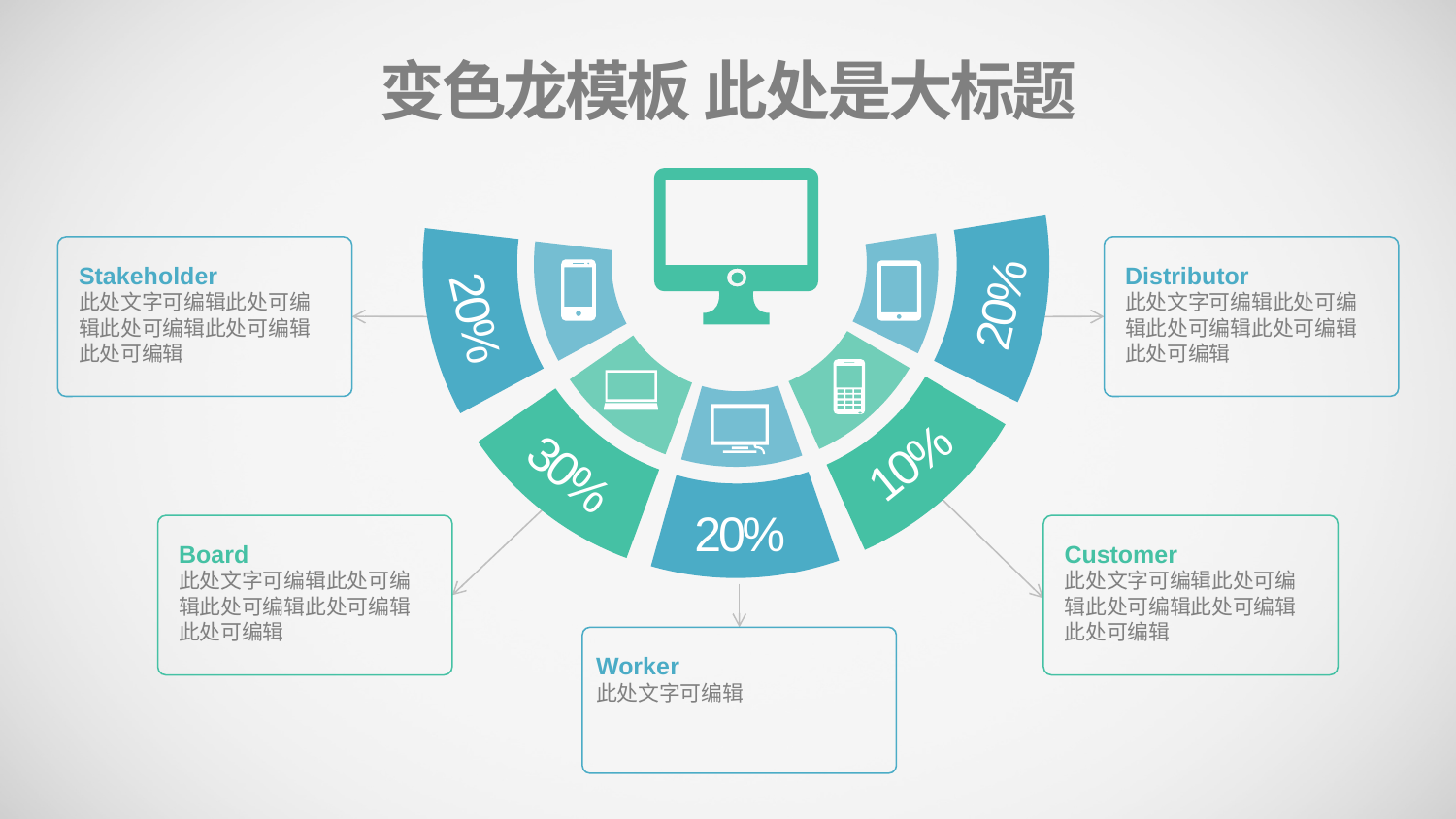

变色龙模板 此处是大标题

Stakeholder
此处文字可编辑此处可编辑此处可编辑此处可编辑此处可编辑
Distributor
此处文字可编辑此处可编辑此处可编辑此处可编辑此处可编辑

20%
20%

10%
30%

20%
Board
此处文字可编辑此处可编辑此处可编辑此处可编辑此处可编辑
Customer
此处文字可编辑此处可编辑此处可编辑此处可编辑此处可编辑

Worker
此处文字可编辑